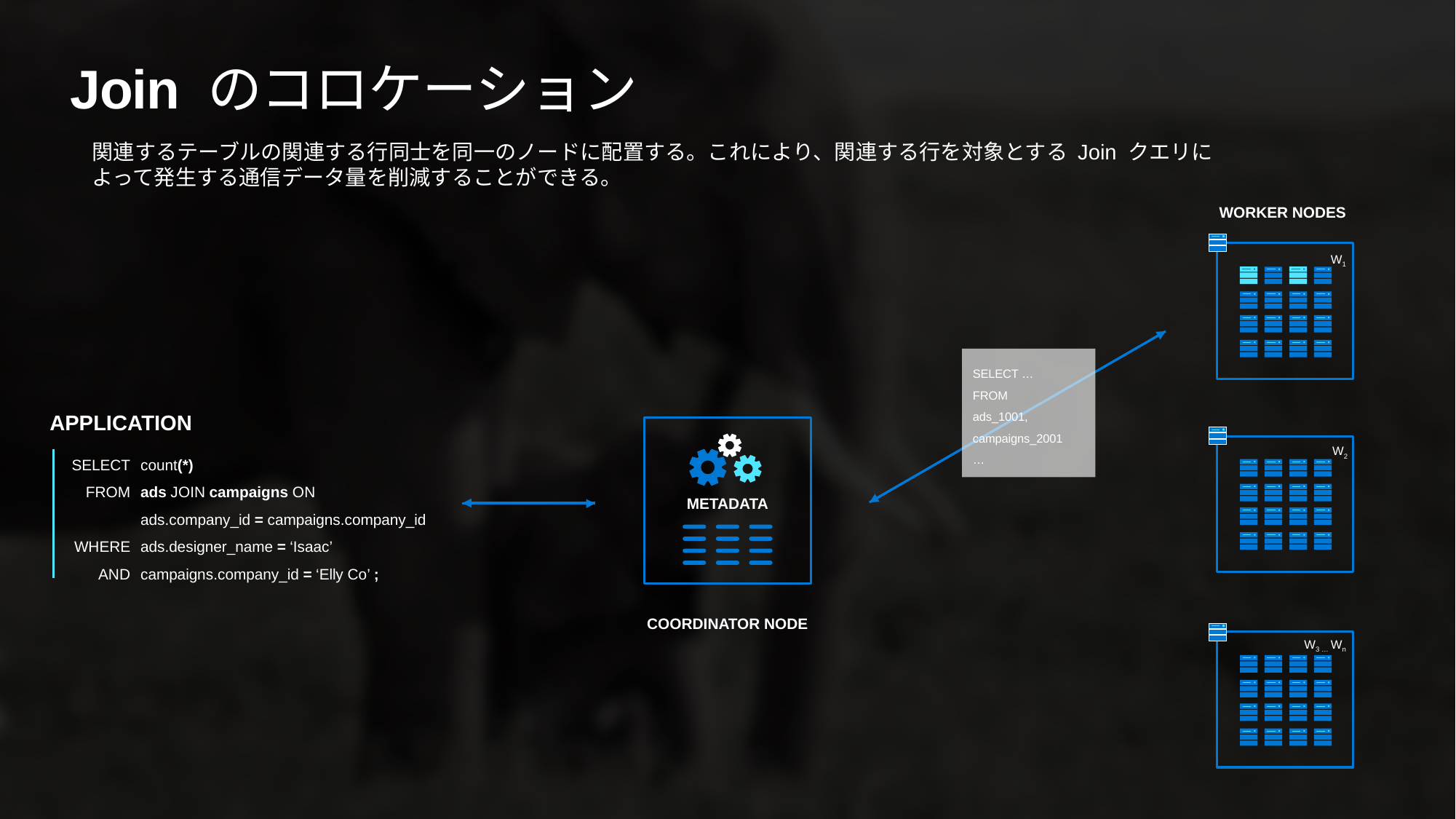

# Join のコロケーション
関連するテーブルの関連する行同士を同一のノードに配置する。これにより、関連する行を対象とする Join クエリによって発生する通信データ量を削減することができる。
WORKER NODES

W1

SELECT …
FROM
ads_1001,
campaigns_2001
…
APPLICATION

W2
SELECT
FROM

WHERE
AND
count(*)
ads JOIN campaigns ON
ads.company_id = campaigns.company_id
ads.designer_name = ‘Isaac’
campaigns.company_id = ‘Elly Co’ ;

METADATA

COORDINATOR NODE

W3 … Wn